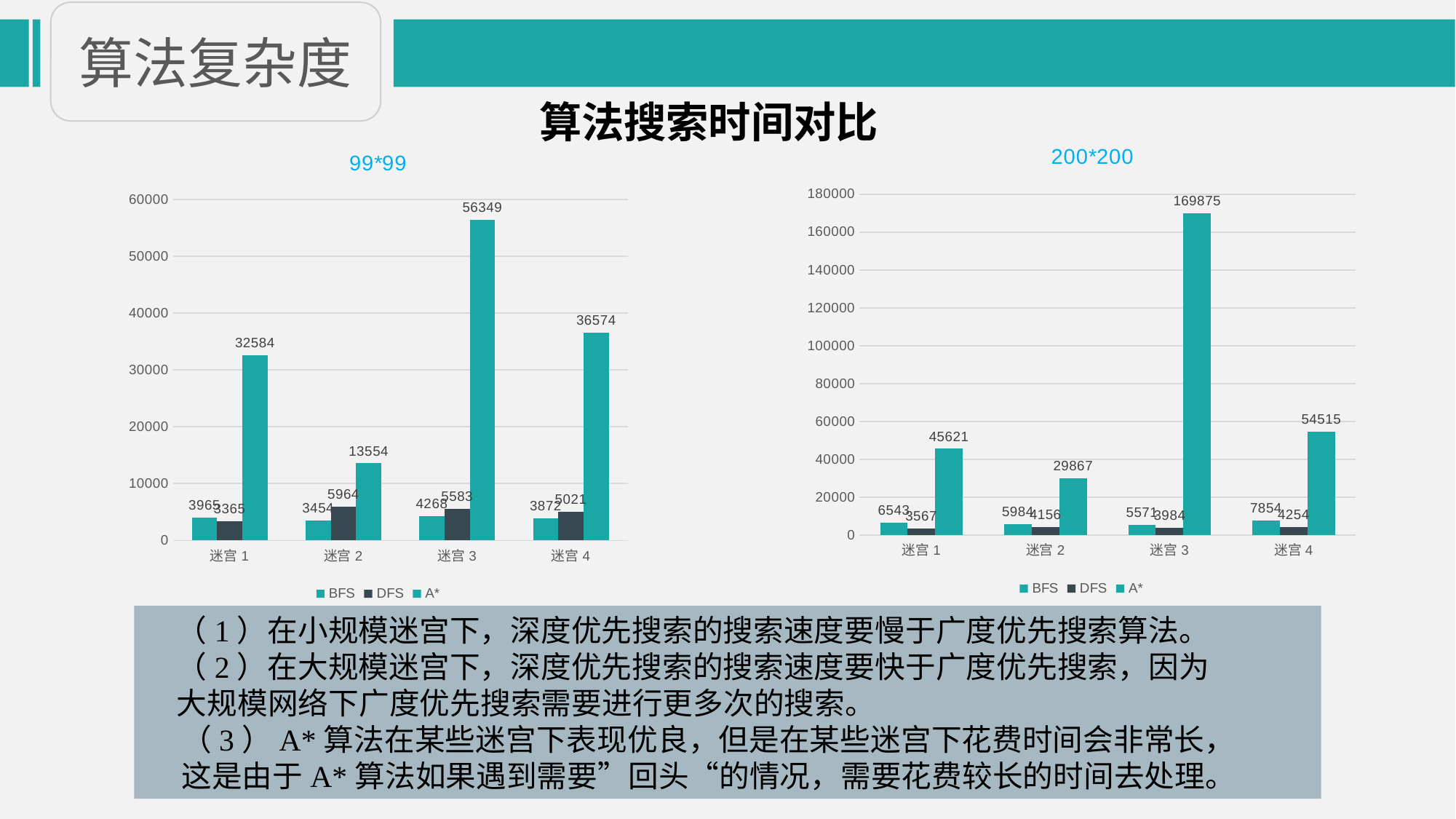

算法复杂度

算法搜索时间对比

### Chart: 200*200

| Category | BFS | DFS | A* |
|---|---|---|---|
| 迷宫1 | 6543.0 | 3567.0 | 45621.0 |
| 迷宫2 | 5984.0 | 4156.0 | 29867.0 |
| 迷宫3 | 5571.0 | 3984.0 | 169875.0 |
| 迷宫4 | 7854.0 | 4254.0 | 54515.0 |

### Chart: 99*99

| Category | BFS | DFS | A* |
|---|---|---|---|
| 迷宫1 | 3965.0 | 3365.0 | 32584.0 |
| 迷宫2 | 3454.0 | 5964.0 | 13554.0 |
| 迷宫3 | 4268.0 | 5583.0 | 56349.0 |
| 迷宫4 | 3872.0 | 5021.0 | 36574.0 |
（1）在⼩规模迷宫下，深度优先搜索的搜索速度要慢于⼴度优先搜索算法。
（2）在⼤规模迷宫下，深度优先搜索的搜索速度要快于⼴度优先搜索，因为
⼤规模⽹络下⼴度优先搜索需要进⾏更多次的搜索。
（3）A*算法在某些迷宫下表现优良，但是在某些迷宫下花费时间会⾮常⻓，
这是由于A*算法如果遇到需要”回头“的情况，需要花费较⻓的时间去处理。